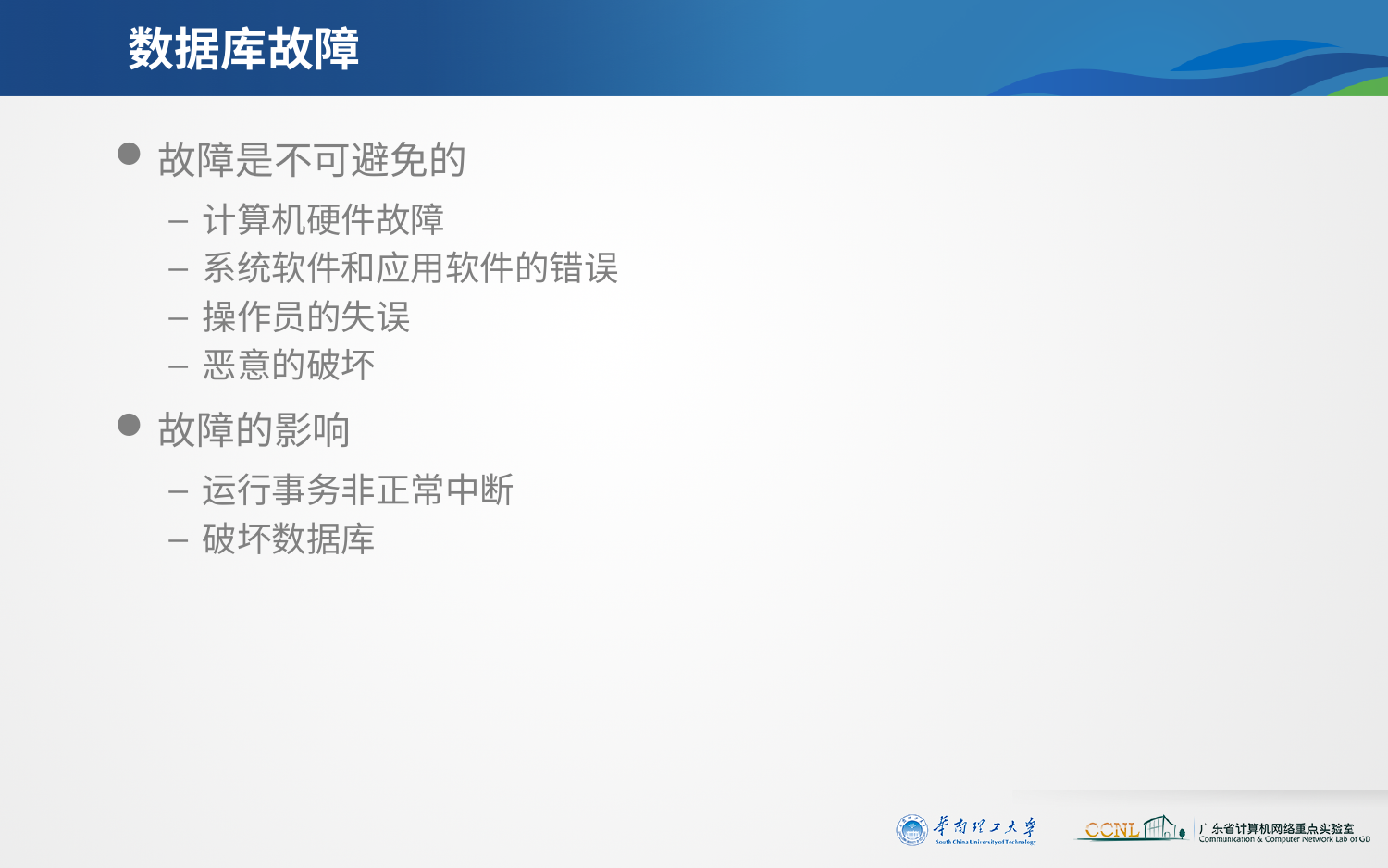

# 数据库故障
故障是不可避免的
计算机硬件故障
系统软件和应用软件的错误
操作员的失误
恶意的破坏
故障的影响
运行事务非正常中断
破坏数据库